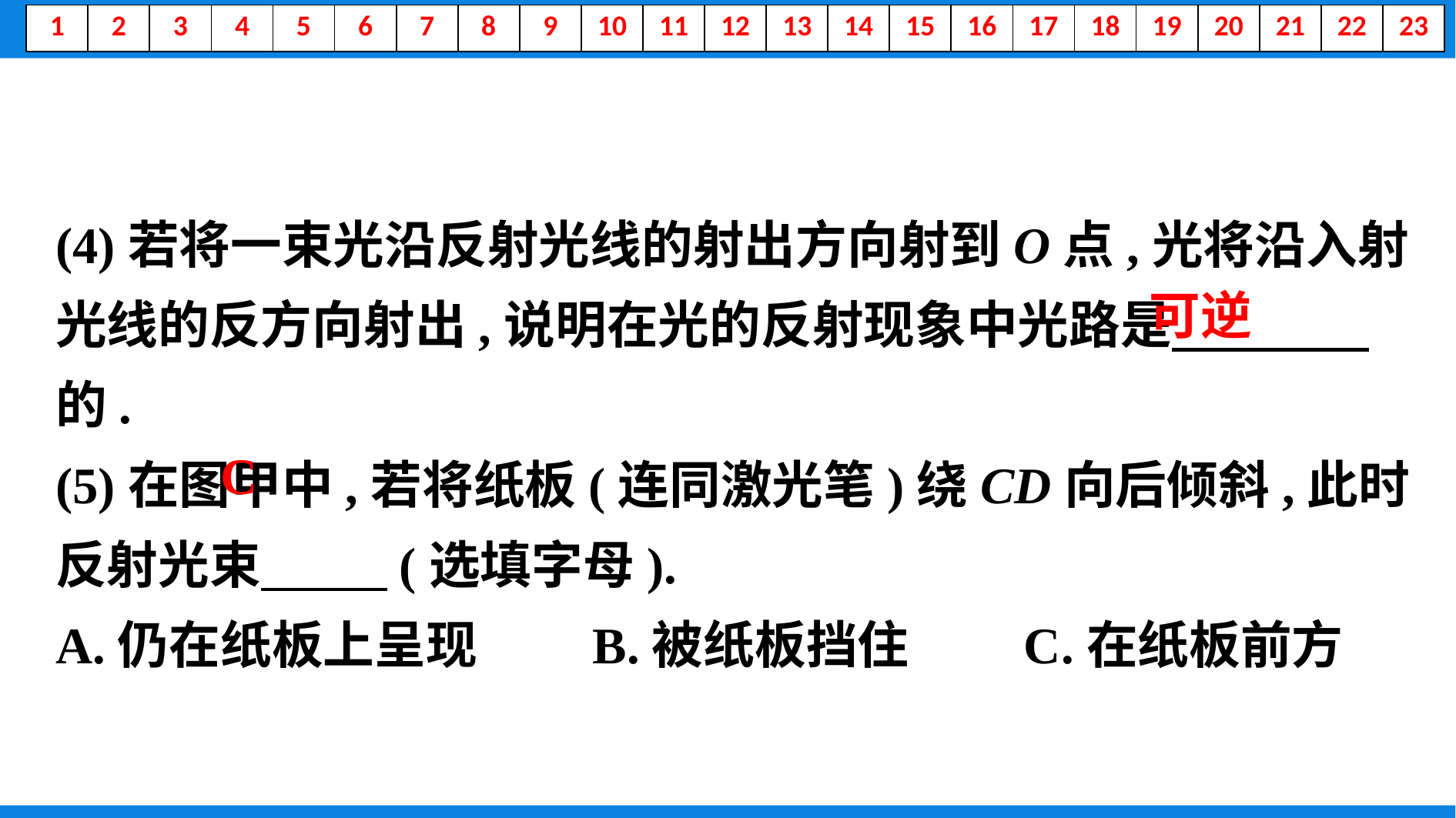

(4)若将一束光沿反射光线的射出方向射到O点,光将沿入射光线的反方向射出,说明在光的反射现象中光路是　        　的.
(5)在图甲中,若将纸板(连同激光笔)绕CD向后倾斜,此时反射光束　  　(选填字母).
A.仍在纸板上呈现　　B.被纸板挡住　　C.在纸板前方
　可逆
　C